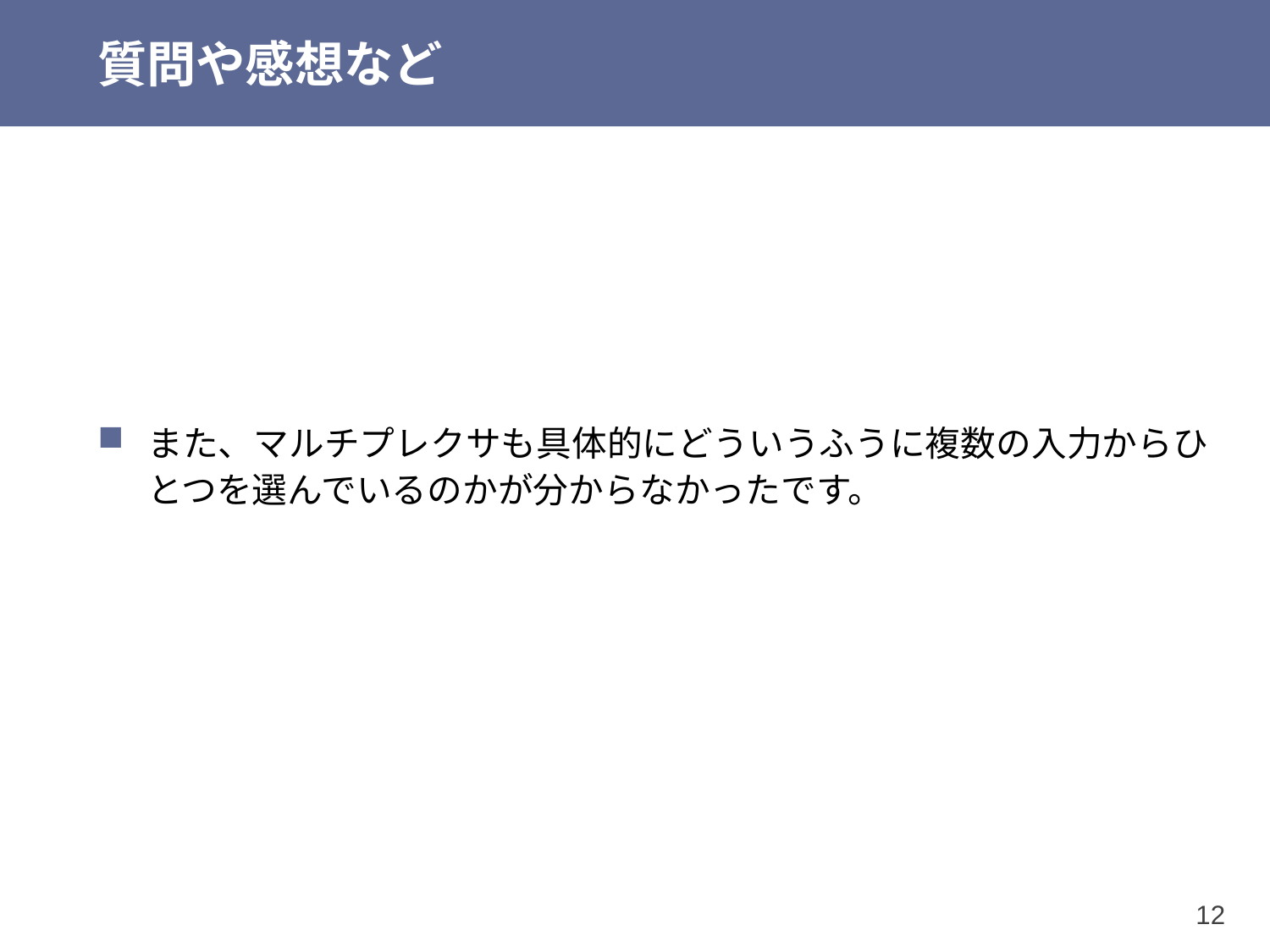

# 質問や感想など
また、マルチプレクサも具体的にどういうふうに複数の入力からひとつを選んでいるのかが分からなかったです。